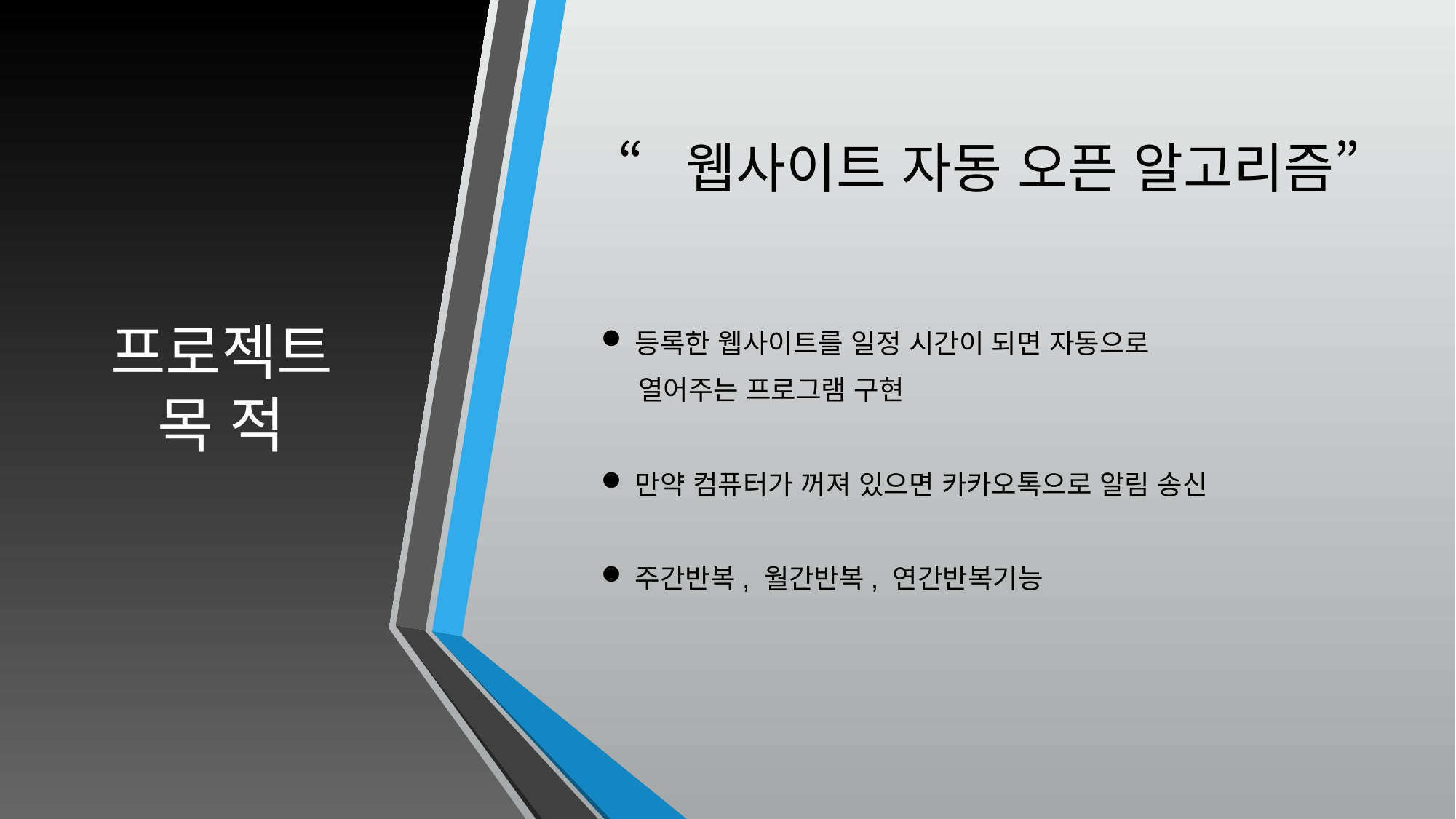

# 프로젝트 목 적
“웹사이트 자동 오픈 알고리즘”
등록한 웹사이트를 일정 시간이 되면 자동으로
    열어주는 프로그램 구현

만약 컴퓨터가 꺼져 있으면 카카오톡으로 알림 송신

주간반복, 월간반복, 연간반복기능